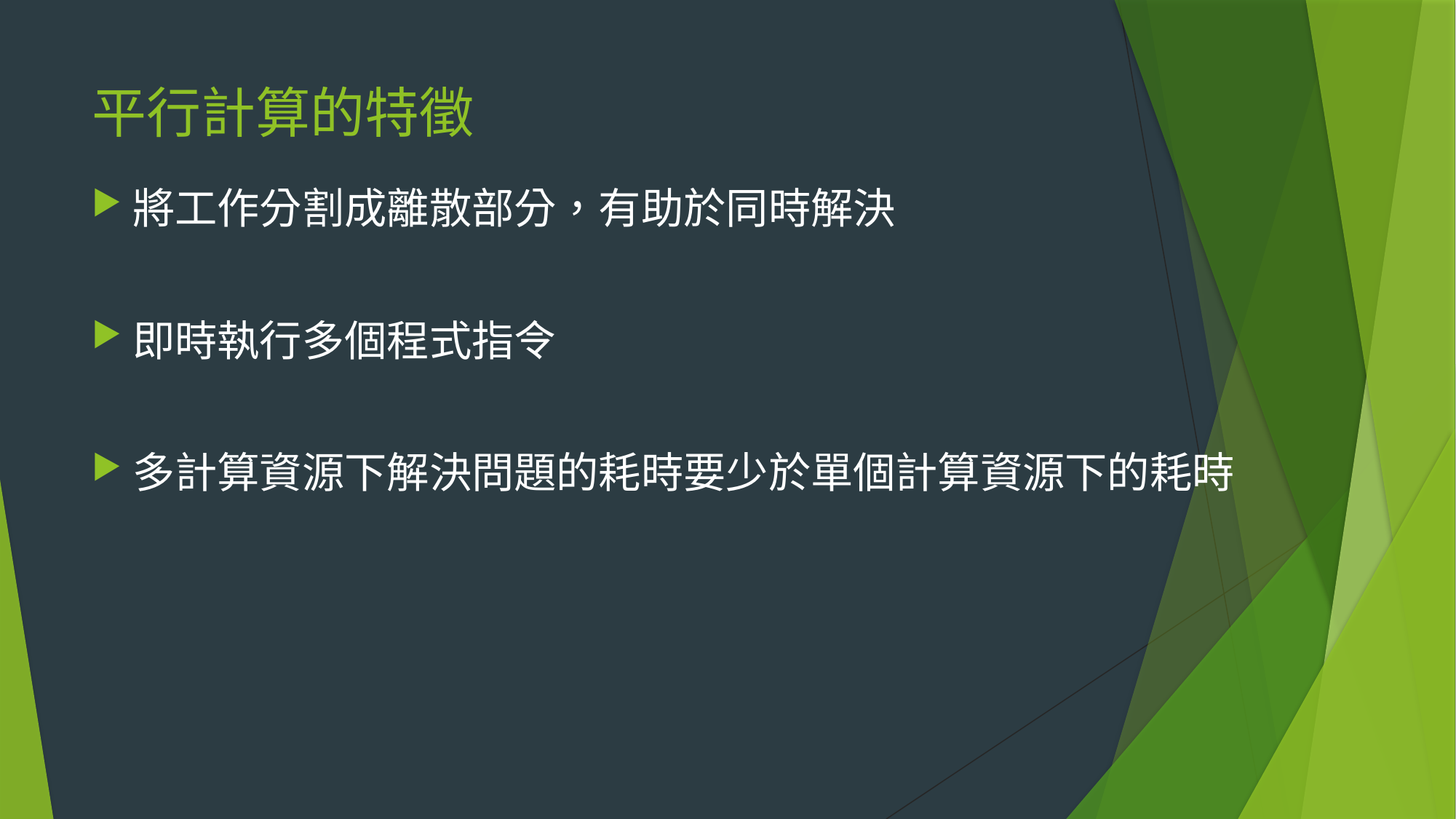

# 平行計算的特徵
將工作分割成離散部分，有助於同時解決

即時執行多個程式指令

多計算資源下解決問題的耗時要少於單個計算資源下的耗時